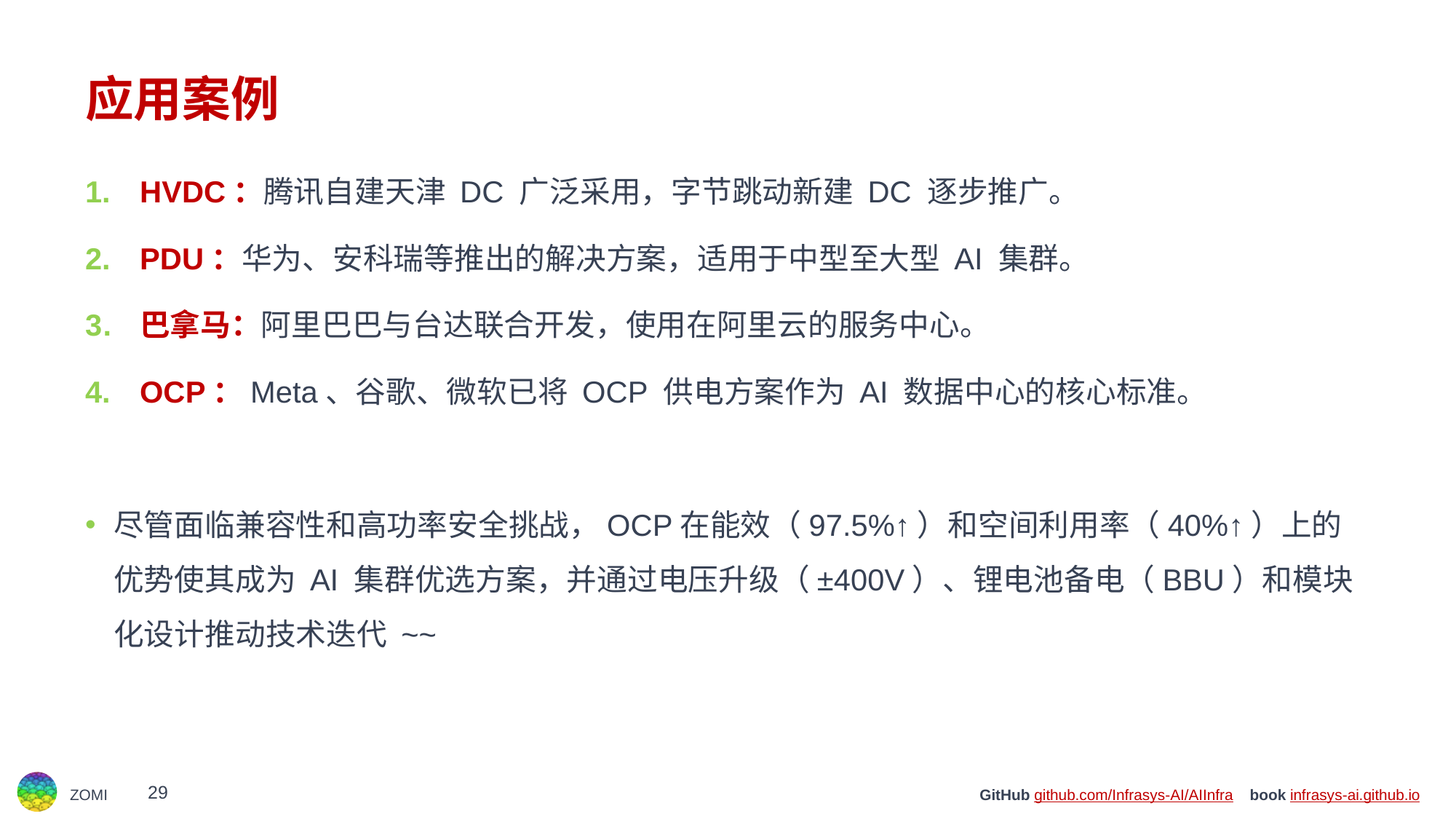

# 应用案例
HVDC：腾讯自建天津 DC 广泛采用，字节跳动新建 DC 逐步推广。
PDU：华为、安科瑞等推出的解决方案，适用于中型至大型 AI 集群。
巴拿马：阿里巴巴与台达联合开发，使用在阿里云的服务中心。
OCP：​​Meta、谷歌、微软​​已将 OCP 供电方案作为 ​​AI 数据中心的核心标准。

尽管面临兼容性和高功率安全挑战，OCP在能效（97.5%↑）和空间利用率（40%↑）上的优势使其成为 AI 集群优选方案​，并通过电压升级（±400V）、锂电池备电（BBU）和模块化设计推动技术迭代 ~~